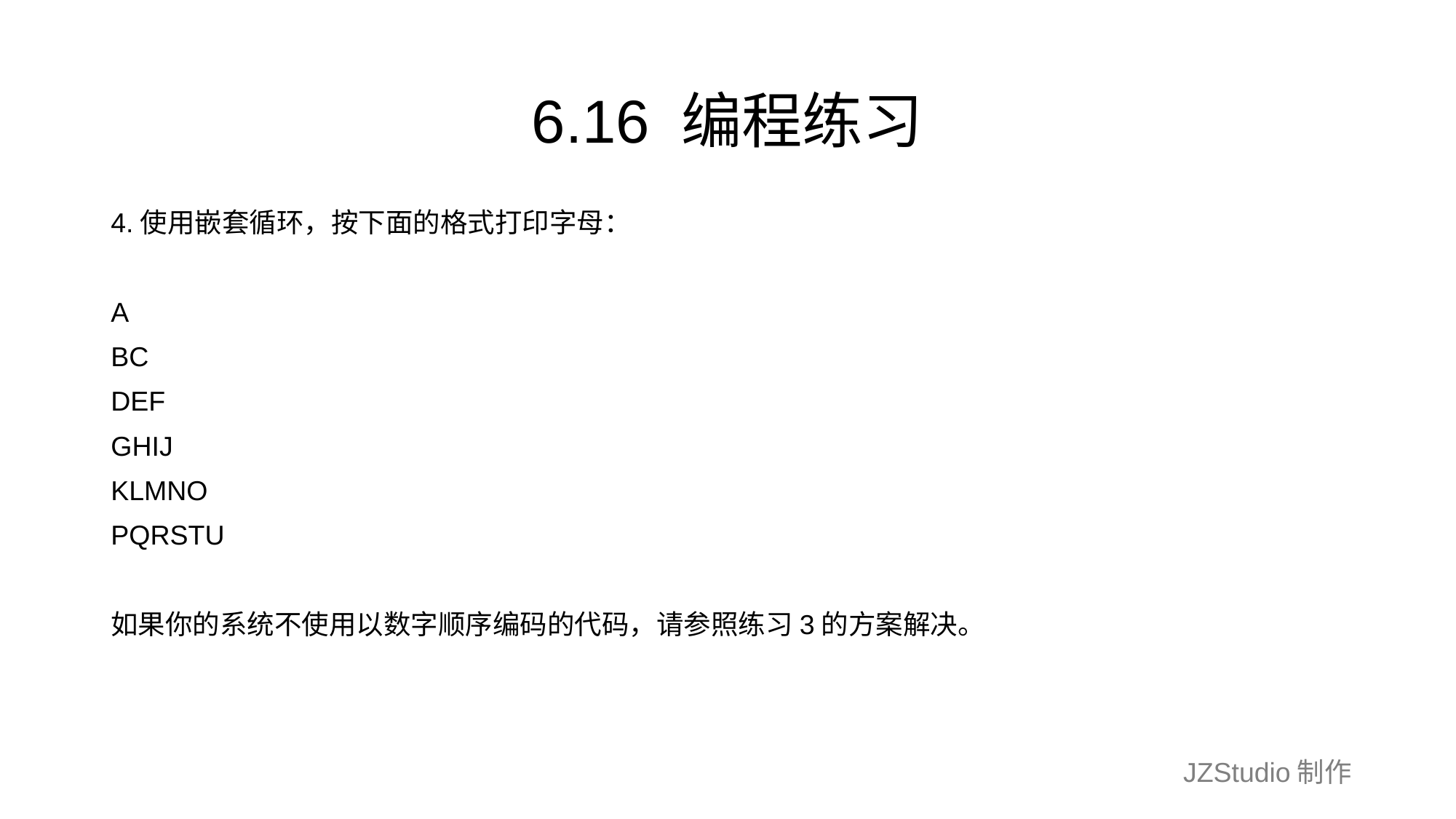

# 6.16 编程练习
4.使用嵌套循环，按下面的格式打印字母：

A
BC
DEF
GHIJ
KLMNO
PQRSTU

如果你的系统不使用以数字顺序编码的代码，请参照练习3的方案解决。